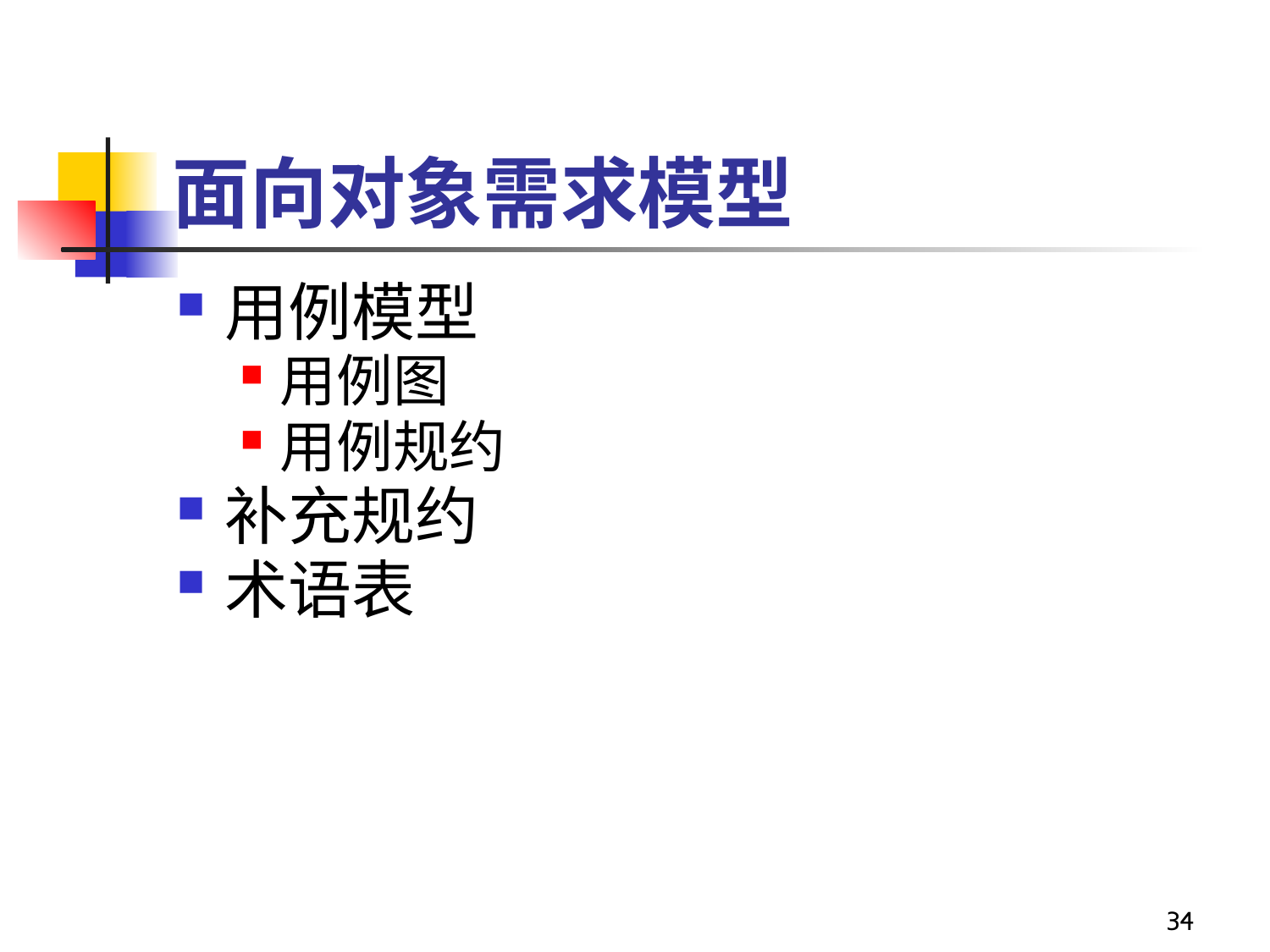

# 面向对象需求模型
用例模型
用例图
用例规约
补充规约
术语表
34